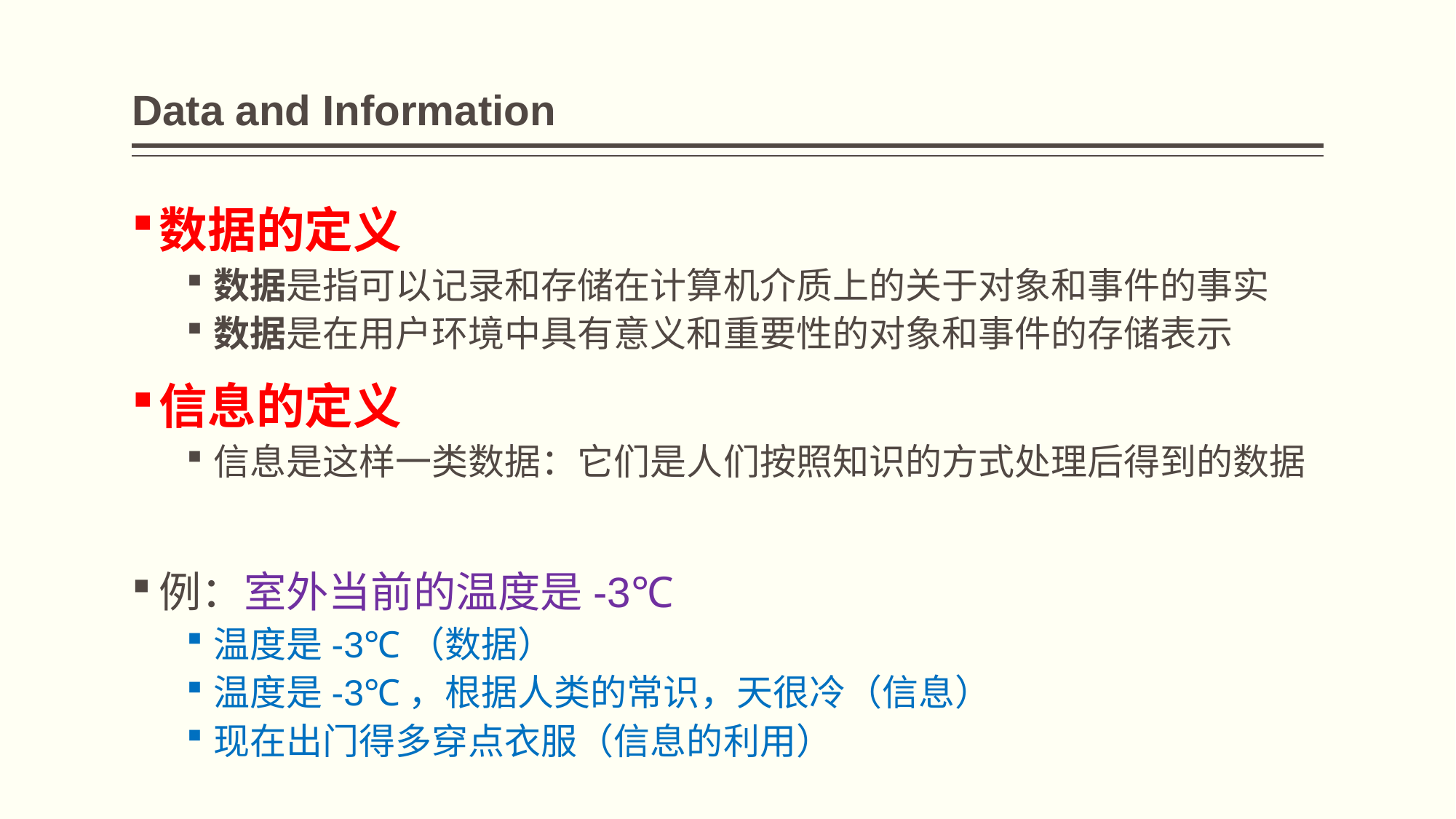

# Data and Information
数据的定义
数据是指可以记录和存储在计算机介质上的关于对象和事件的事实
数据是在用户环境中具有意义和重要性的对象和事件的存储表示
信息的定义
信息是这样一类数据：它们是人们按照知识的方式处理后得到的数据

例：室外当前的温度是-3℃
温度是-3℃（数据）
温度是-3℃，根据人类的常识，天很冷（信息）
现在出门得多穿点衣服（信息的利用）